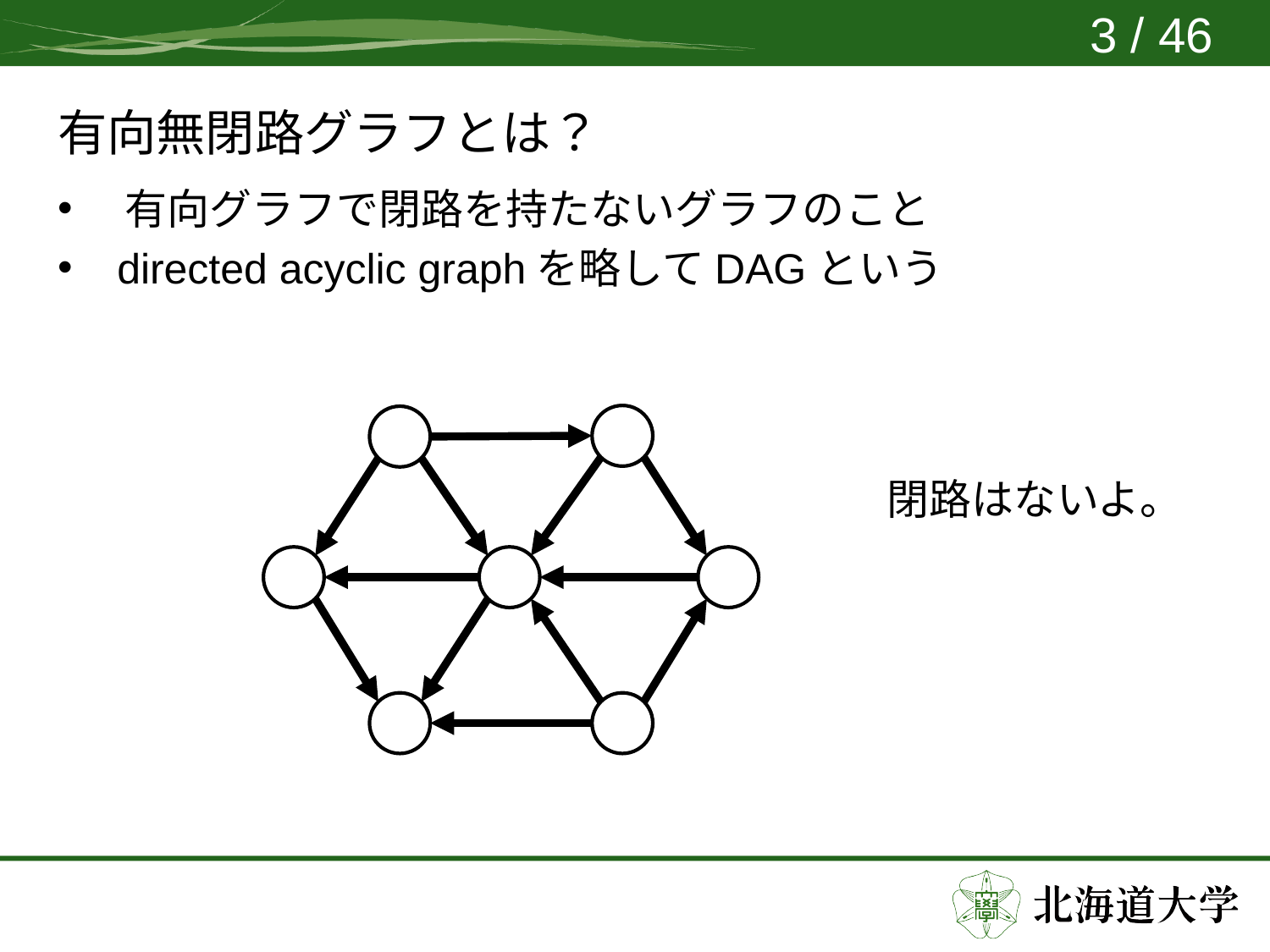

3 / 46
# 有向無閉路グラフとは？
 有向グラフで閉路を持たないグラフのこと
 directed acyclic graphを略してDAGという

閉路はないよ。